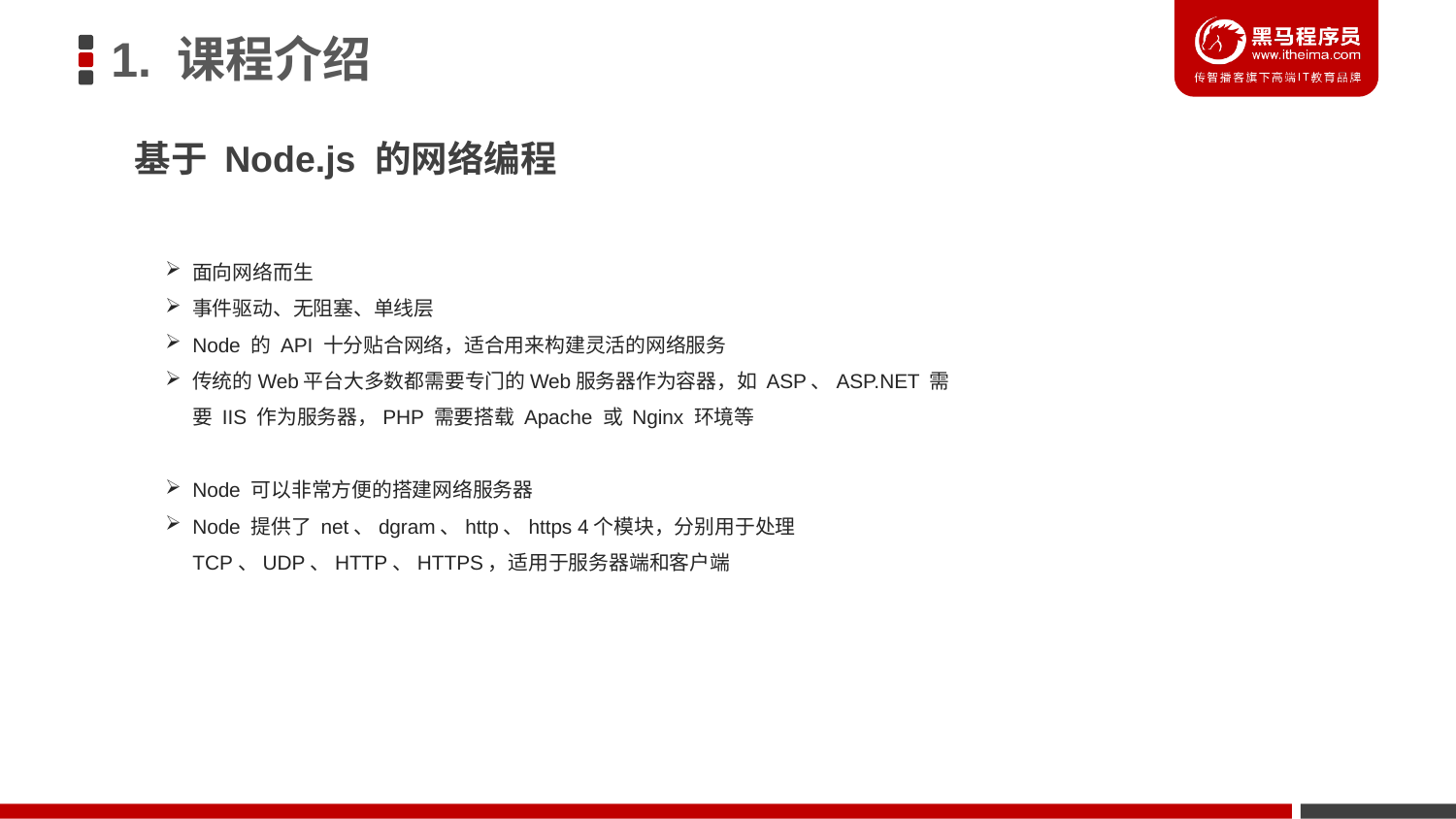

1. 课程介绍
基于 Node.js 的网络编程

面向网络而生
事件驱动、无阻塞、单线层
Node 的 API 十分贴合网络，适合用来构建灵活的网络服务
传统的Web平台大多数都需要专门的Web服务器作为容器，如 ASP、ASP.NET 需要 IIS 作为服务器，PHP 需要搭载 Apache 或 Nginx 环境等

Node 可以非常方便的搭建网络服务器
Node 提供了 net、dgram、http、https 4个模块，分别用于处理TCP、UDP、HTTP、HTTPS，适用于服务器端和客户端